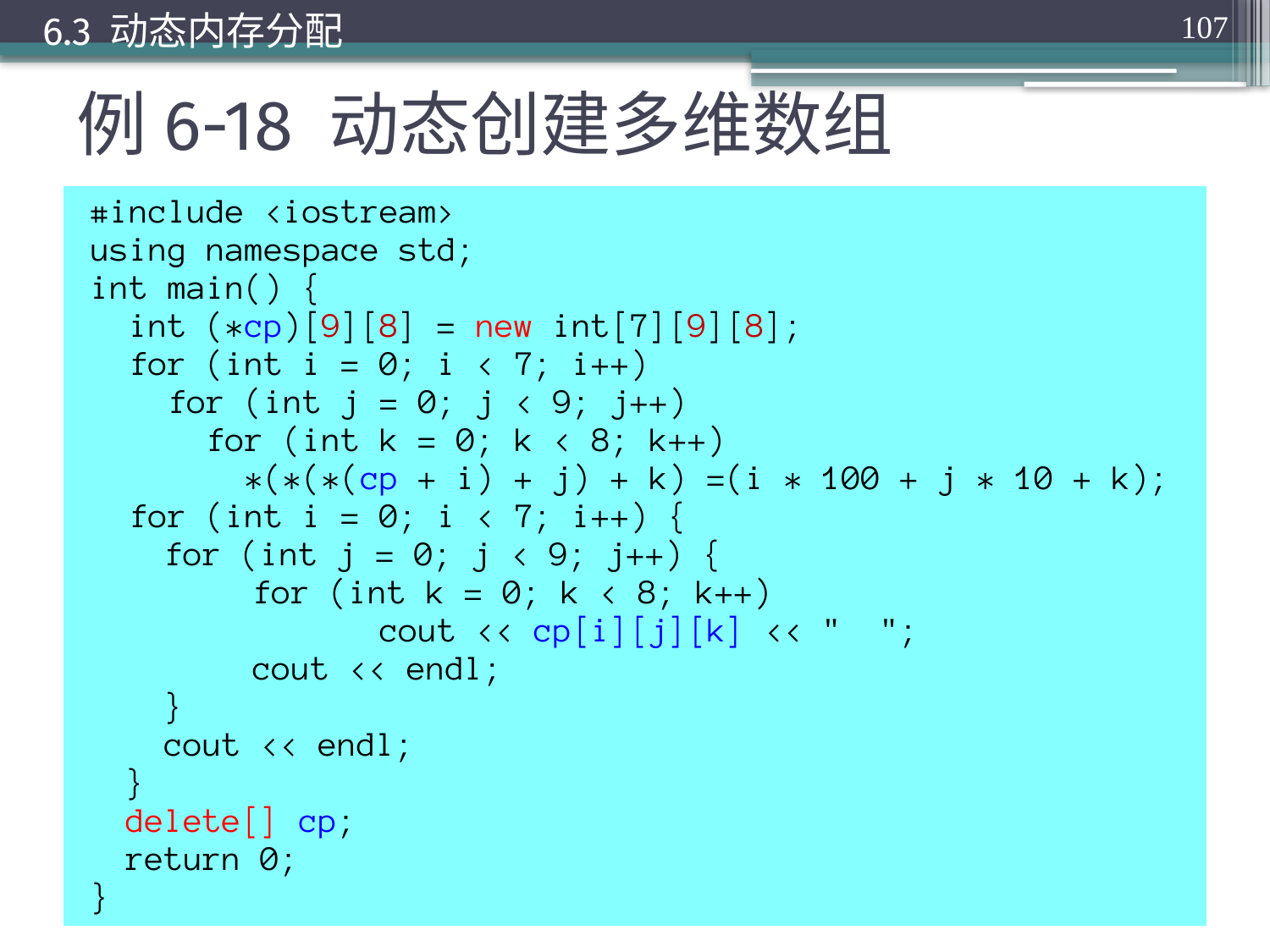

6.3 动态内存分配
107
# 例6-18 动态创建多维数组
#include <iostream>
using namespace std;
int main() {
  int (*cp)[9][8] = new int[7][9][8];
  for (int i = 0; i < 7; i++)
    for (int j = 0; j < 9; j++)
      for (int k = 0; k < 8; k++)
        *(*(*(cp + i) + j) + k) =(i * 100 + j * 10 + k);
  for (int i = 0; i < 7; i++) {
	  for (int j = 0; j < 9; j++) {
		for (int k = 0; k < 8; k++)
			cout << cp[i][j][k] << "  ";
		cout << endl;
	  }
	  cout << endl;
	}
	delete[] cp;
	return 0;
}